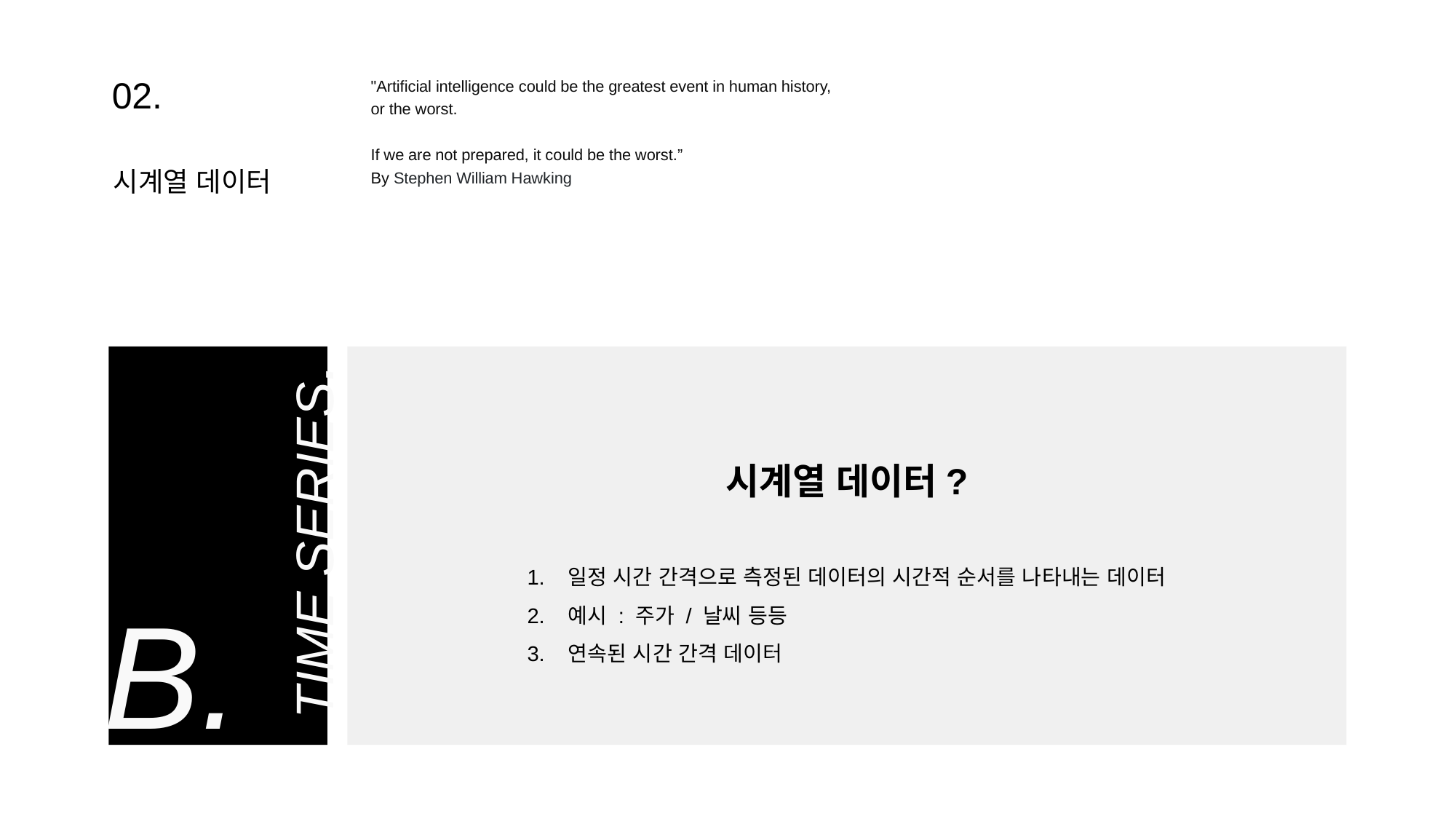

02.
"Artificial intelligence could be the greatest event in human history,
or the worst.

If we are not prepared, it could be the worst.”
By Stephen William Hawking
시계열 데이터

시계열 데이터?

TIME SERIES.
일정 시간 간격으로 측정된 데이터의 시간적 순서를 나타내는 데이터
예시 : 주가 / 날씨 등등
연속된 시간 간격 데이터
B.